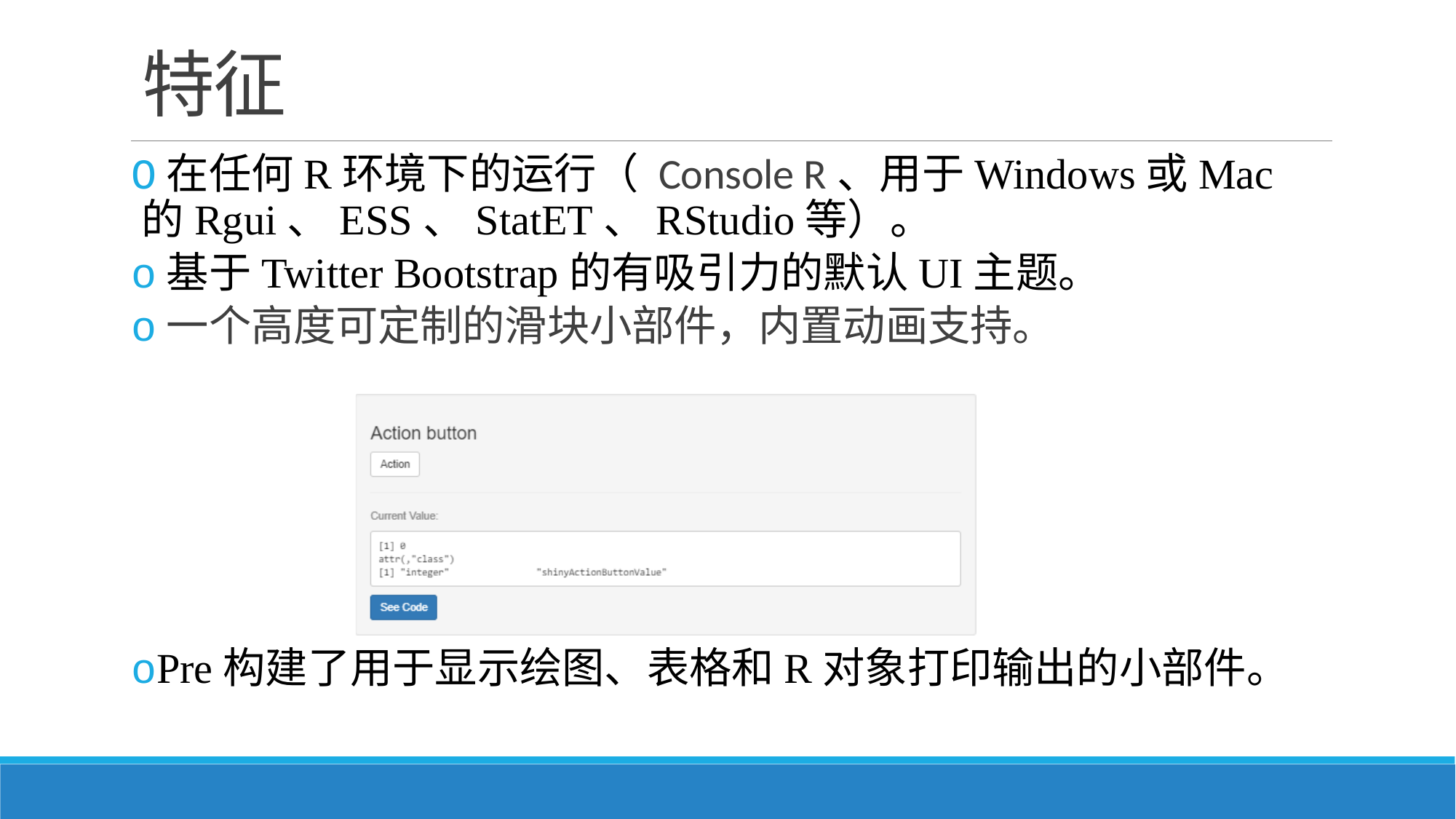

# 特征
O在任何R环境下的运行（ Console R、用于Windows或Mac的Rgui、ESS、StatET、RStudio等）。
o基于Twitter Bootstrap的有吸引力的默认UI主题。
o一个高度可定制的滑块小部件，内置动画支持。

oPre构建了用于显示绘图、表格和R对象打印输出的小部件。